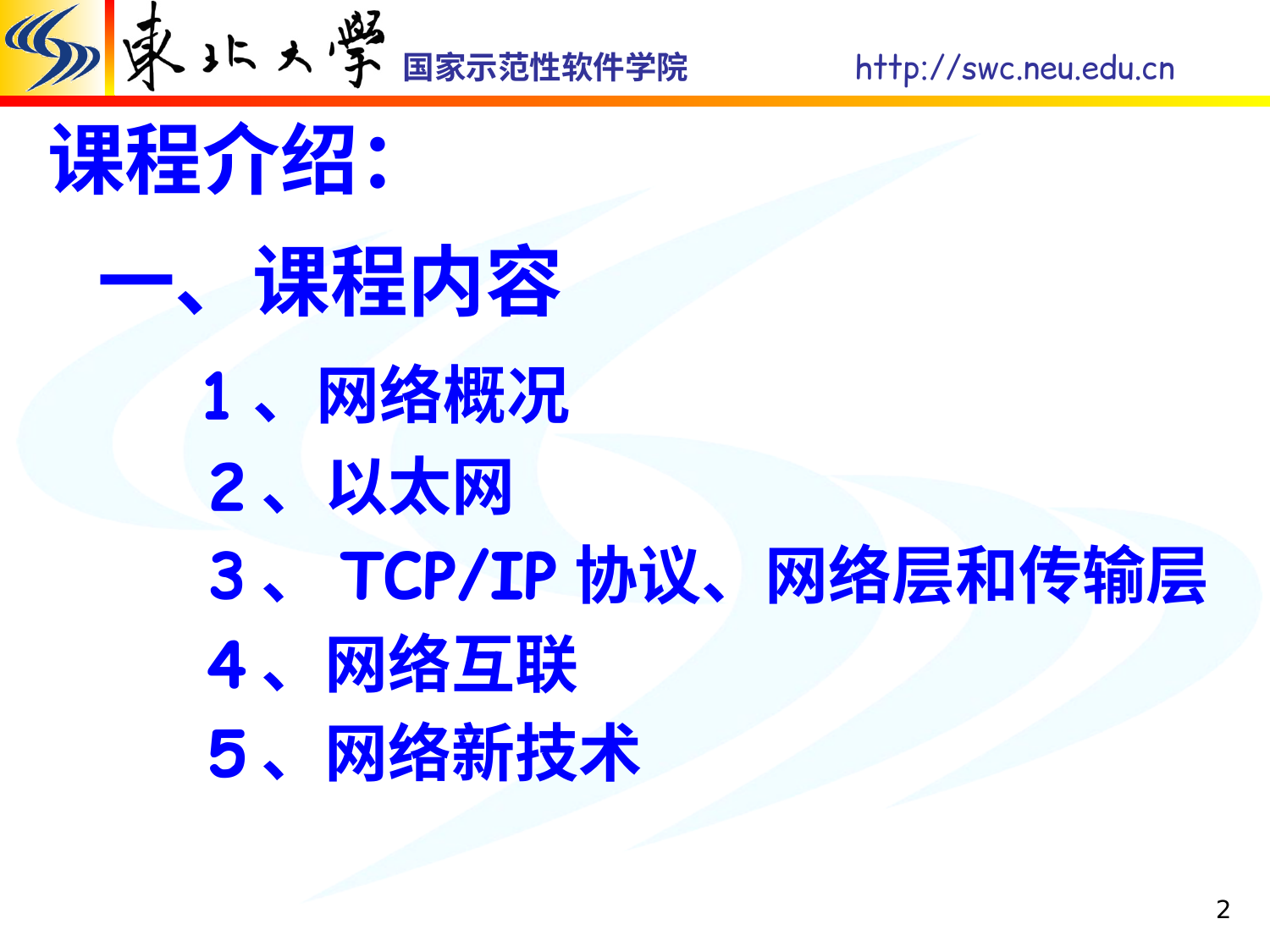

# 课程介绍：
一、课程内容
   1、网络概况
    2、以太网
    3、TCP/IP协议、网络层和传输层
    4、网络互联
    5、网络新技术
2